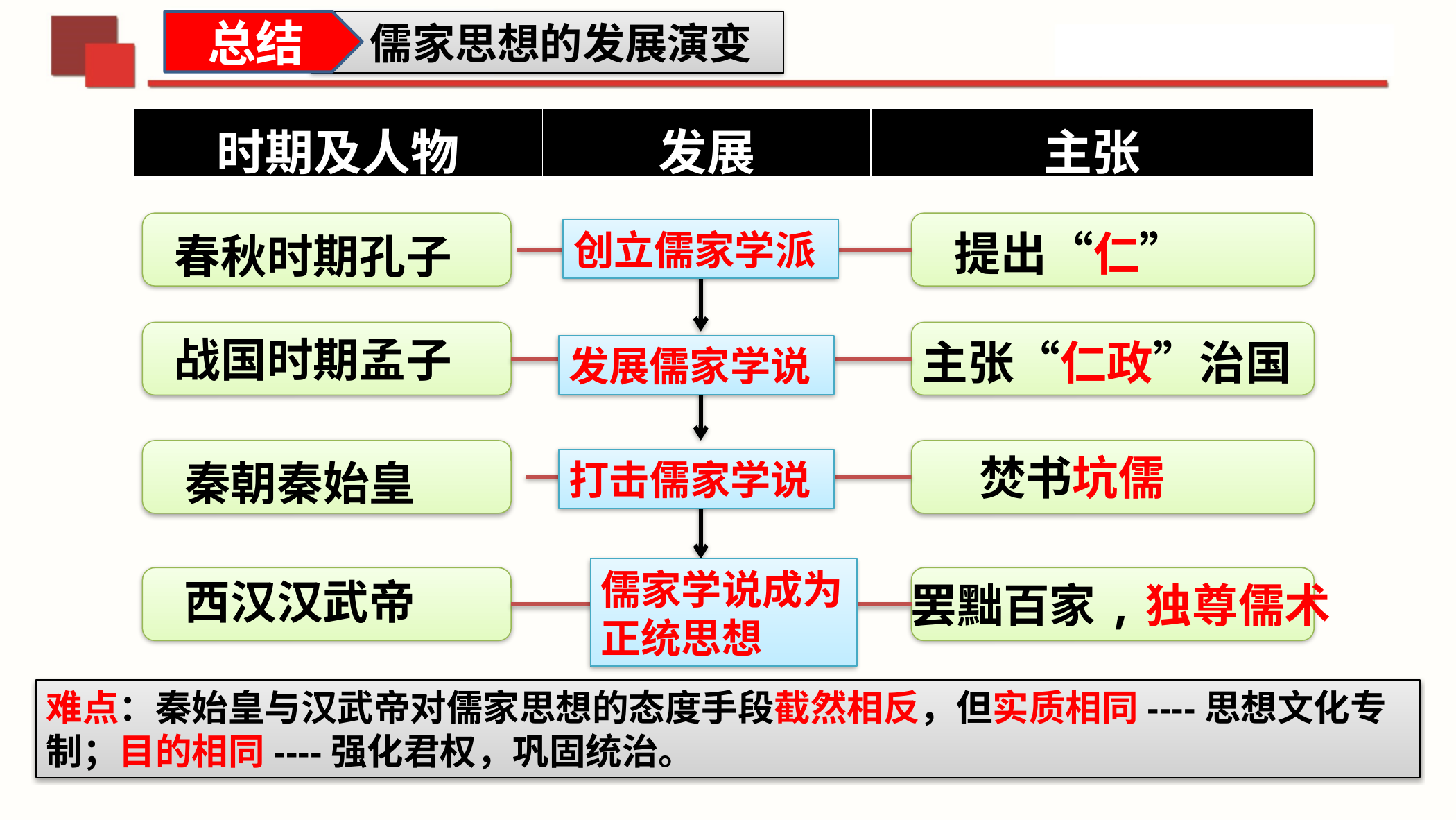

总结
    儒家思想的发展演变
| 时期及人物 | 发展 | 主张 |
| --- | --- | --- |

创立儒家学派
提出“仁”
春秋时期孔子
战国时期孟子
主张“仁政”治国
发展儒家学说
焚书坑儒
秦朝秦始皇
打击儒家学说
儒家学说成为正统思想
西汉汉武帝
罢黜百家,独尊儒术
难点：秦始皇与汉武帝对儒家思想的态度手段截然相反，但实质相同----思想文化专制；目的相同----强化君权，巩固统治。